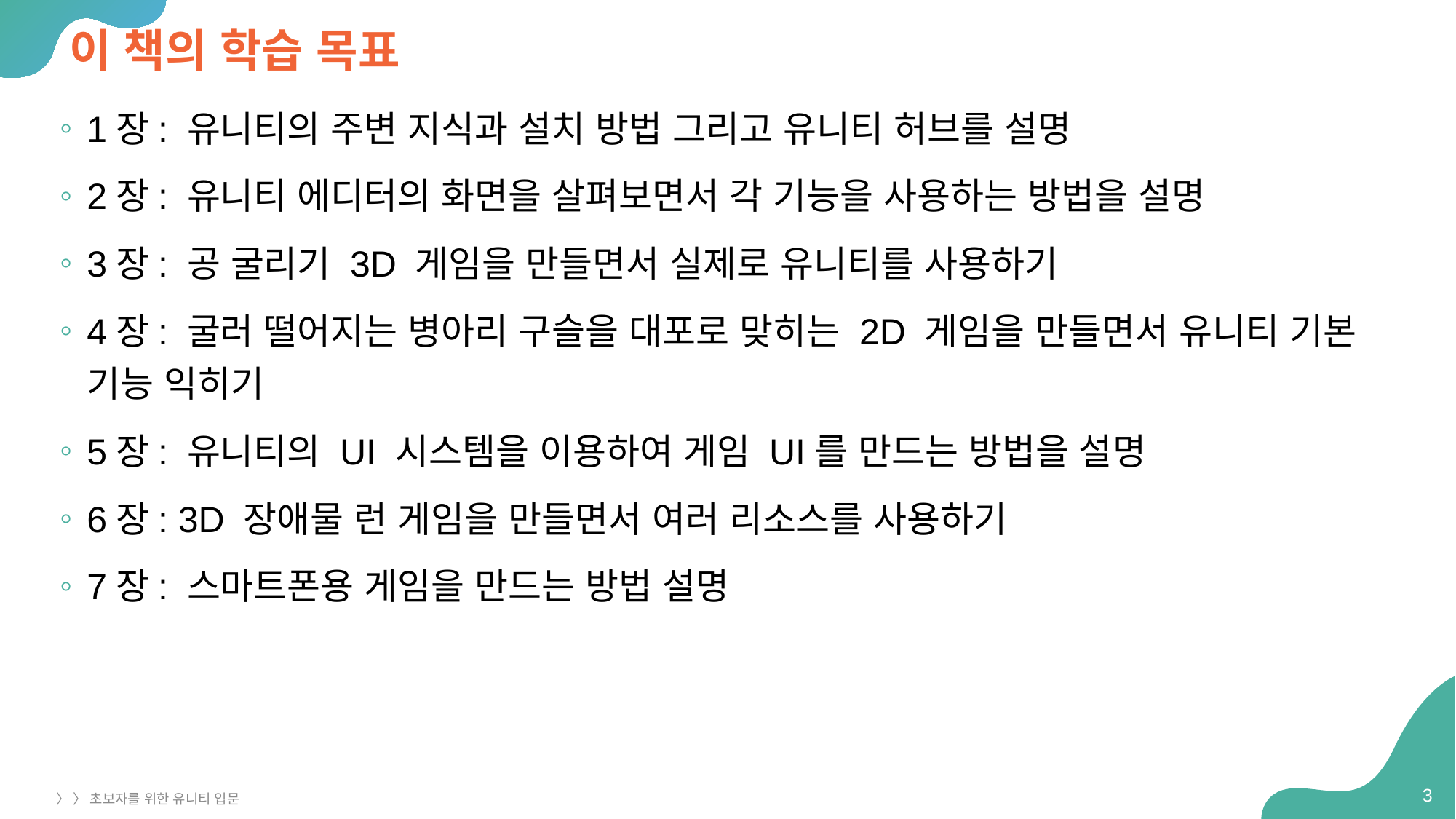

# 이 책의 학습 목표
1장: 유니티의 주변 지식과 설치 방법 그리고 유니티 허브를 설명
2장: 유니티 에디터의 화면을 살펴보면서 각 기능을 사용하는 방법을 설명
3장: 공 굴리기 3D 게임을 만들면서 실제로 유니티를 사용하기
4장: 굴러 떨어지는 병아리 구슬을 대포로 맞히는 2D 게임을 만들면서 유니티 기본 기능 익히기
5장: 유니티의 UI 시스템을 이용하여 게임 UI를 만드는 방법을 설명
6장: 3D 장애물 런 게임을 만들면서 여러 리소스를 사용하기
7장: 스마트폰용 게임을 만드는 방법 설명
3
〉 〉 초보자를 위한 유니티 입문